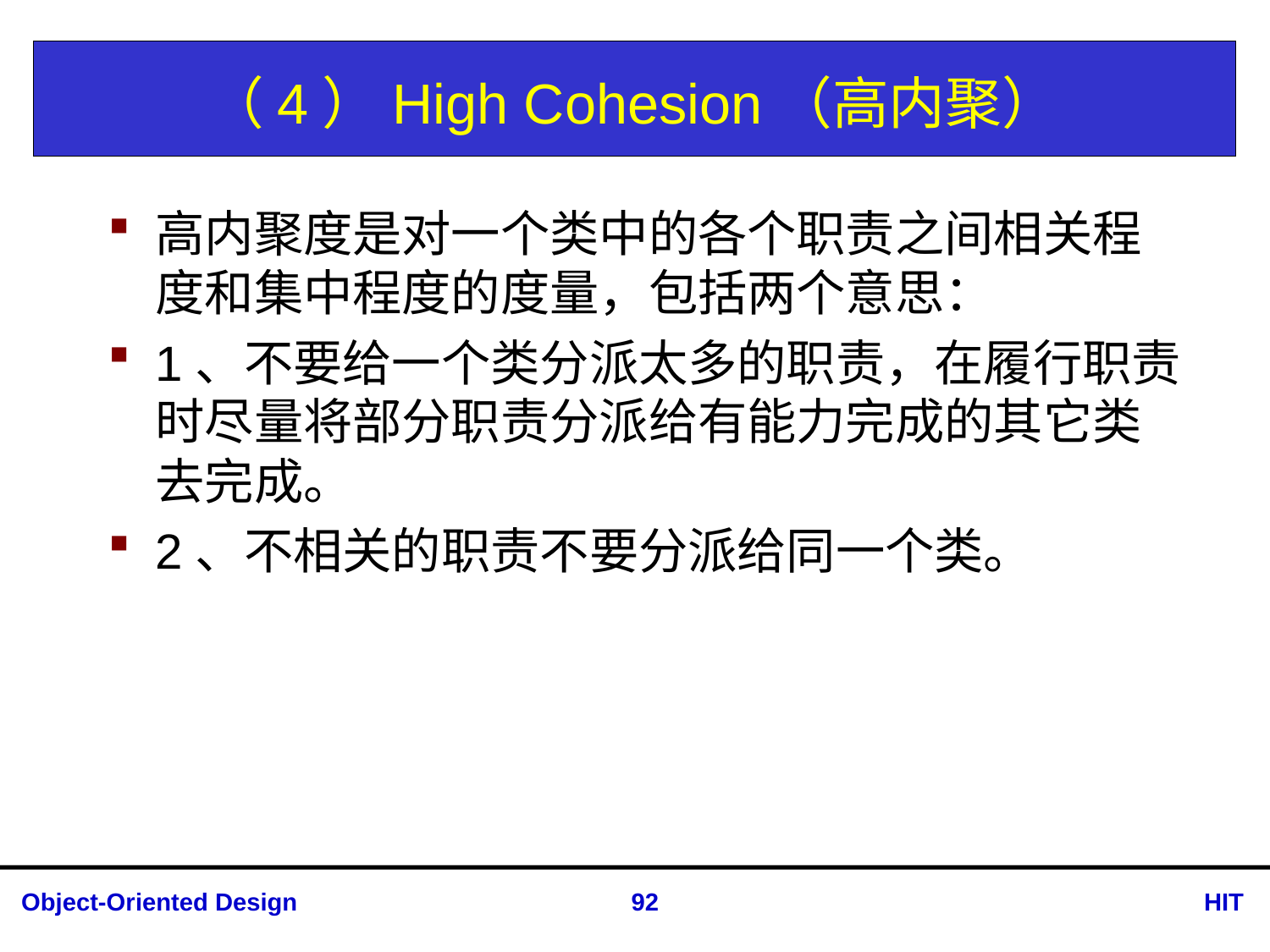

# （4）High Cohesion（高内聚）
高内聚度是对一个类中的各个职责之间相关程度和集中程度的度量，包括两个意思：
1、不要给一个类分派太多的职责，在履行职责时尽量将部分职责分派给有能力完成的其它类去完成。
2、不相关的职责不要分派给同一个类。